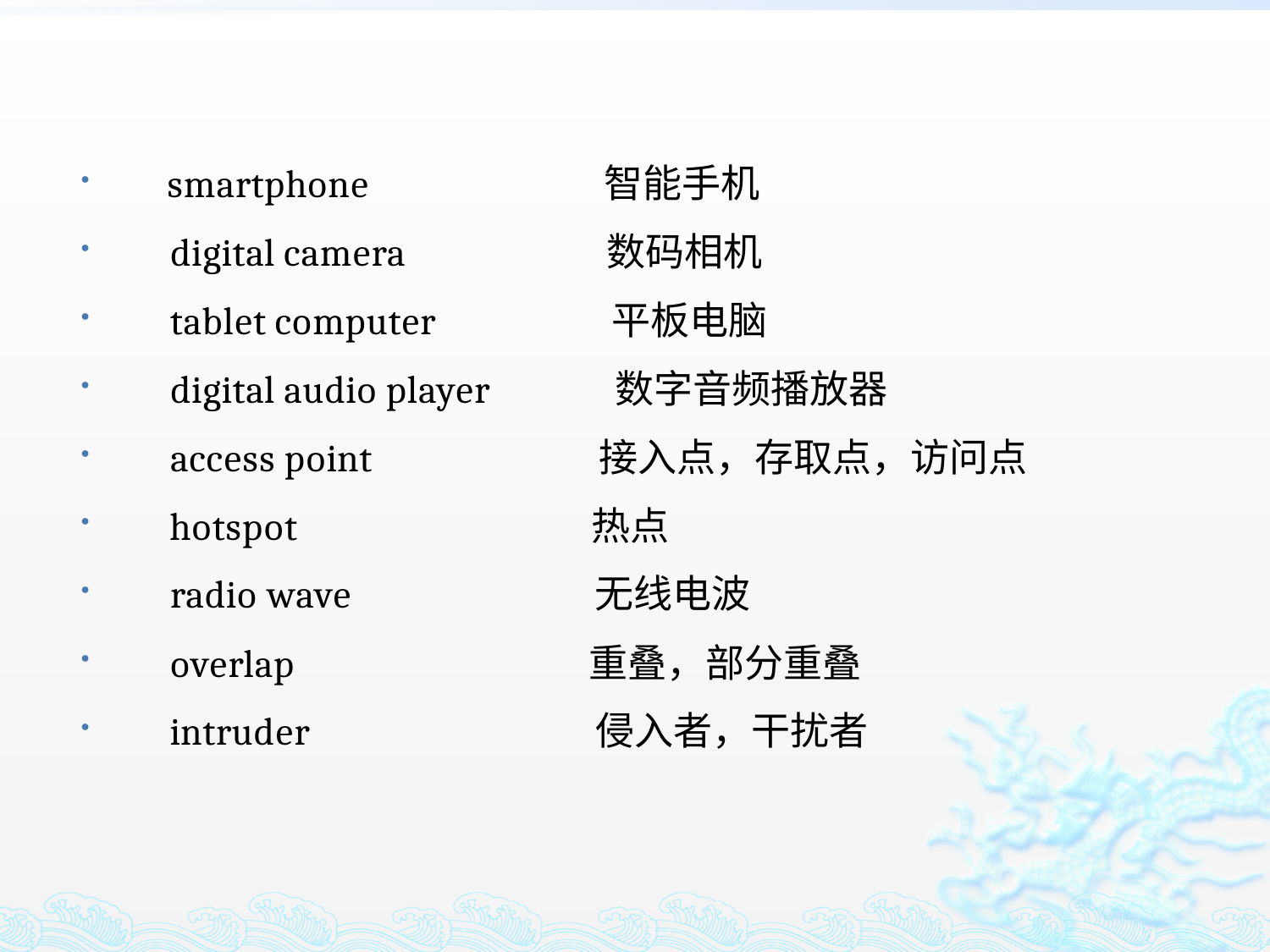

smartphone                           智能手机
　digital camera                       数码相机
　tablet computer                    平板电脑
　digital audio player              数字音频播放器
　access point                          接入点，存取点，访问点
　hotspot                                  热点
　radio wave                            无线电波
　overlap                                  重叠，部分重叠
　intruder                                 侵入者，干扰者